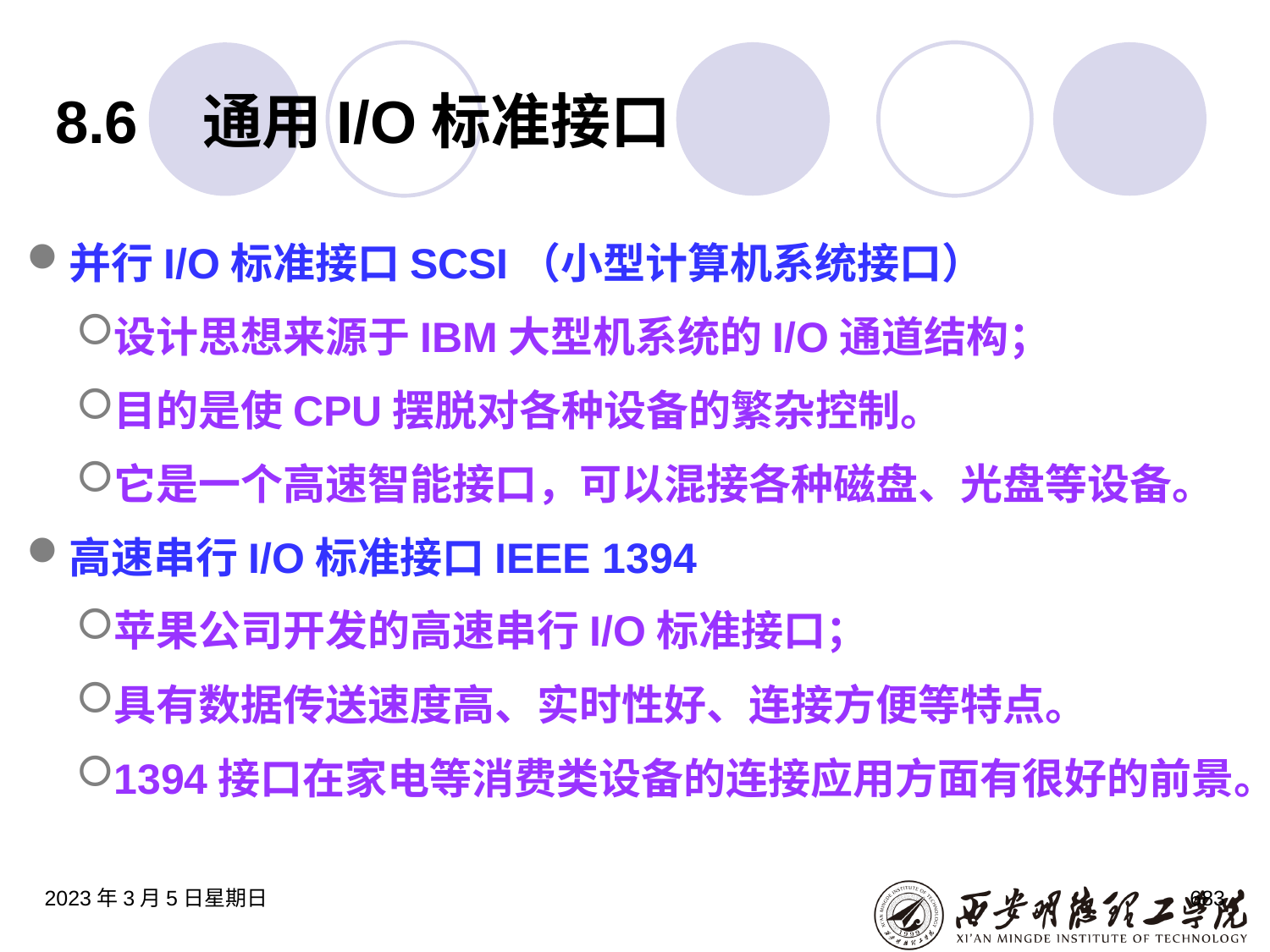

# 8.6   通用I/O标准接口
并行I/O标准接口SCSI（小型计算机系统接口）
设计思想来源于IBM大型机系统的I/O通道结构；
目的是使CPU摆脱对各种设备的繁杂控制。
它是一个高速智能接口，可以混接各种磁盘、光盘等设备。
高速串行I/O标准接口IEEE 1394
苹果公司开发的高速串行I/O标准接口；
具有数据传送速度高、实时性好、连接方便等特点。
1394接口在家电等消费类设备的连接应用方面有很好的前景。
2023年3月5日星期日
683